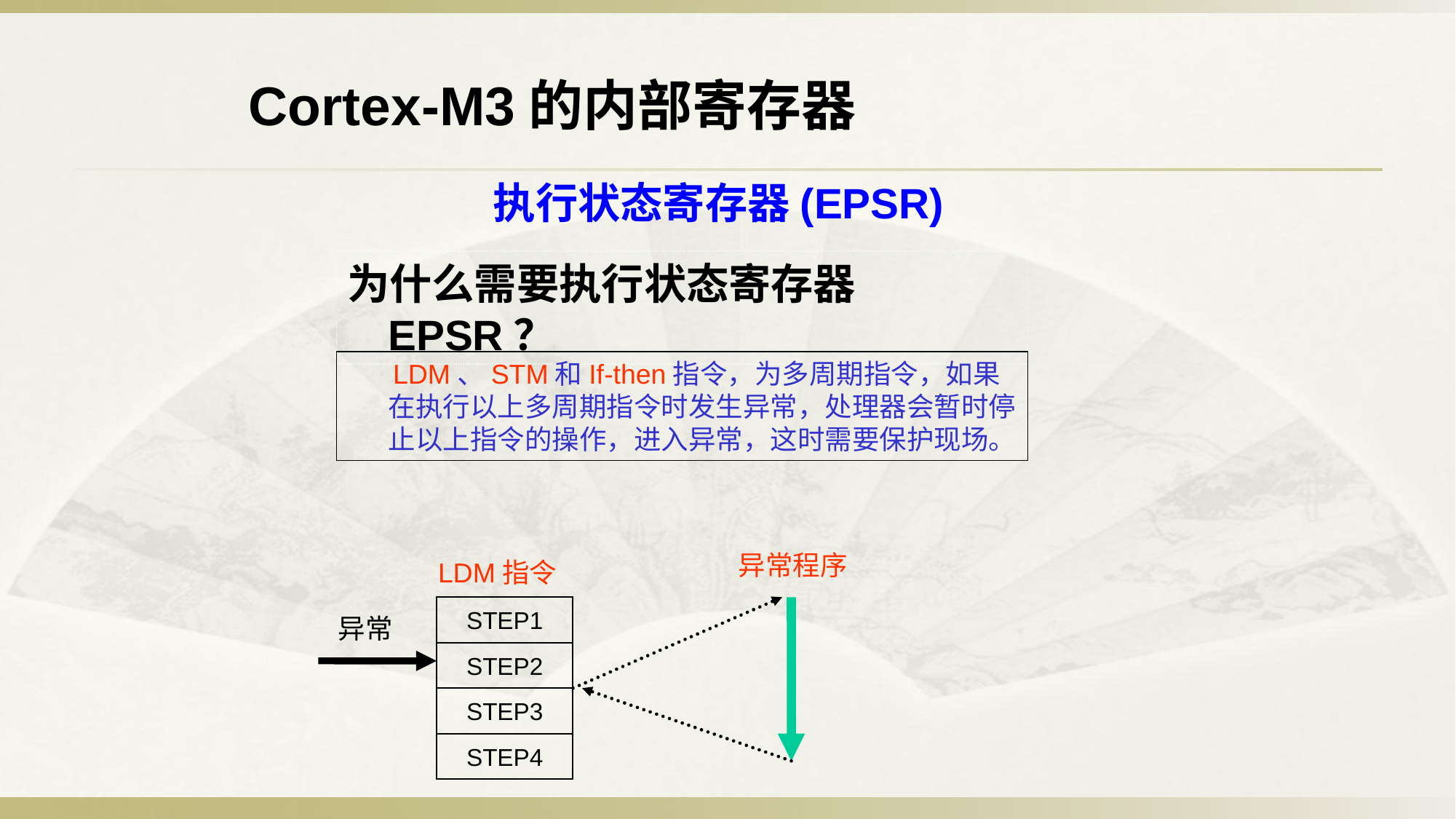

Cortex-M3的内部寄存器
执行状态寄存器(EPSR)
为什么需要执行状态寄存器EPSR？
      LDM、STM和If-then指令，为多周期指令，如果在执行以上多周期指令时发生异常，处理器会暂时停止以上指令的操作，进入异常，这时需要保护现场。
异常程序
LDM指令
STEP1

异常
STEP2

STEP3

STEP4